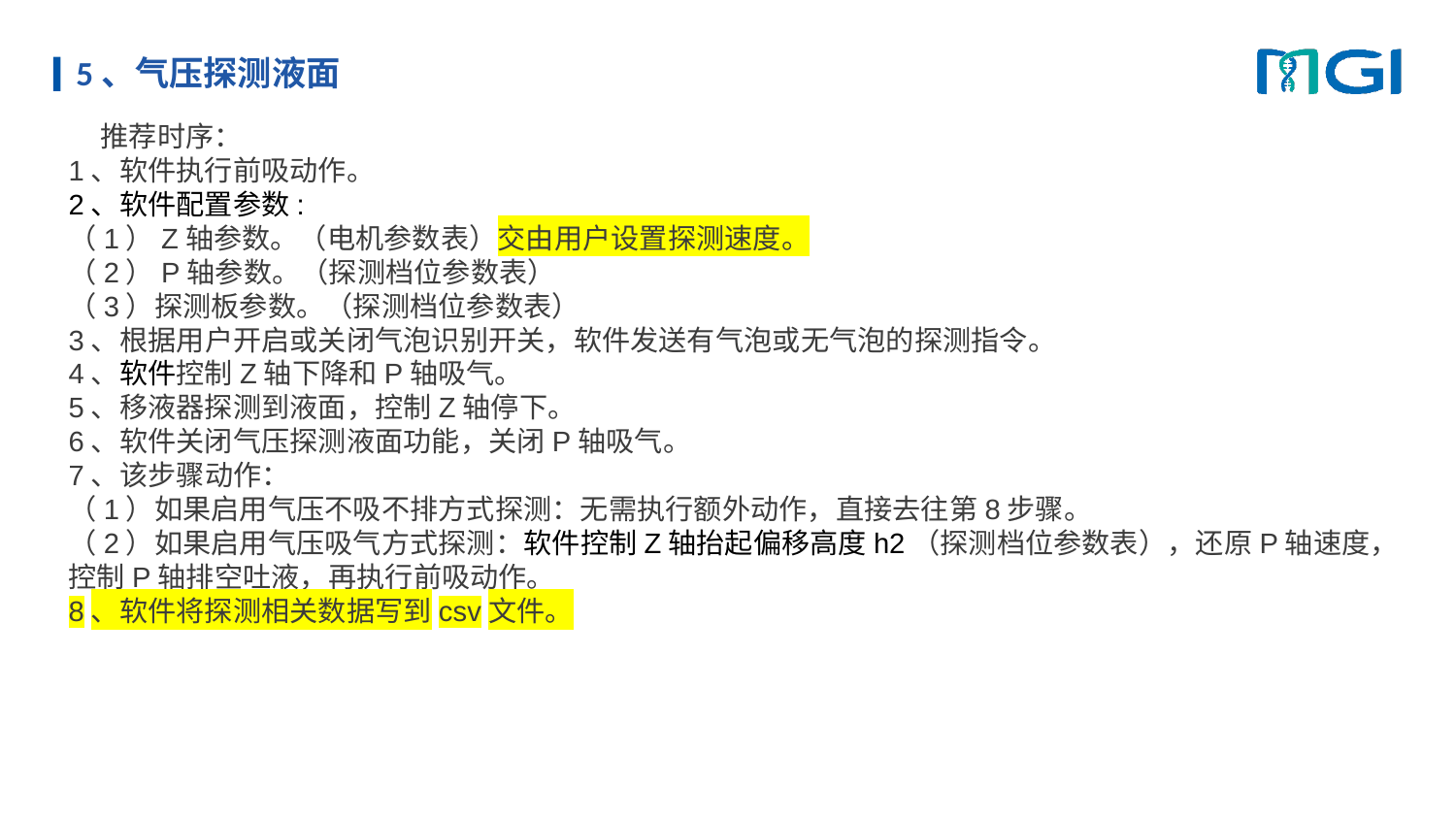

# 5、气压探测液面
    推荐时序：
1、软件执行前吸动作。
2、软件配置参数:
（1）Z轴参数。（电机参数表）交由用户设置探测速度。
（2）P轴参数。（探测档位参数表）
（3）探测板参数。（探测档位参数表）
3、根据用户开启或关闭气泡识别开关，软件发送有气泡或无气泡的探测指令。
4、软件控制Z轴下降和P轴吸气。
5、移液器探测到液面，控制Z轴停下。
6、软件关闭气压探测液面功能，关闭P轴吸气。
7、该步骤动作：
（1）如果启用气压不吸不排方式探测：无需执行额外动作，直接去往第8步骤。
（2）如果启用气压吸气方式探测：软件控制Z轴抬起偏移高度h2（探测档位参数表），还原P轴速度，控制P轴排空吐液，再执行前吸动作。
8、软件将探测相关数据写到csv文件。